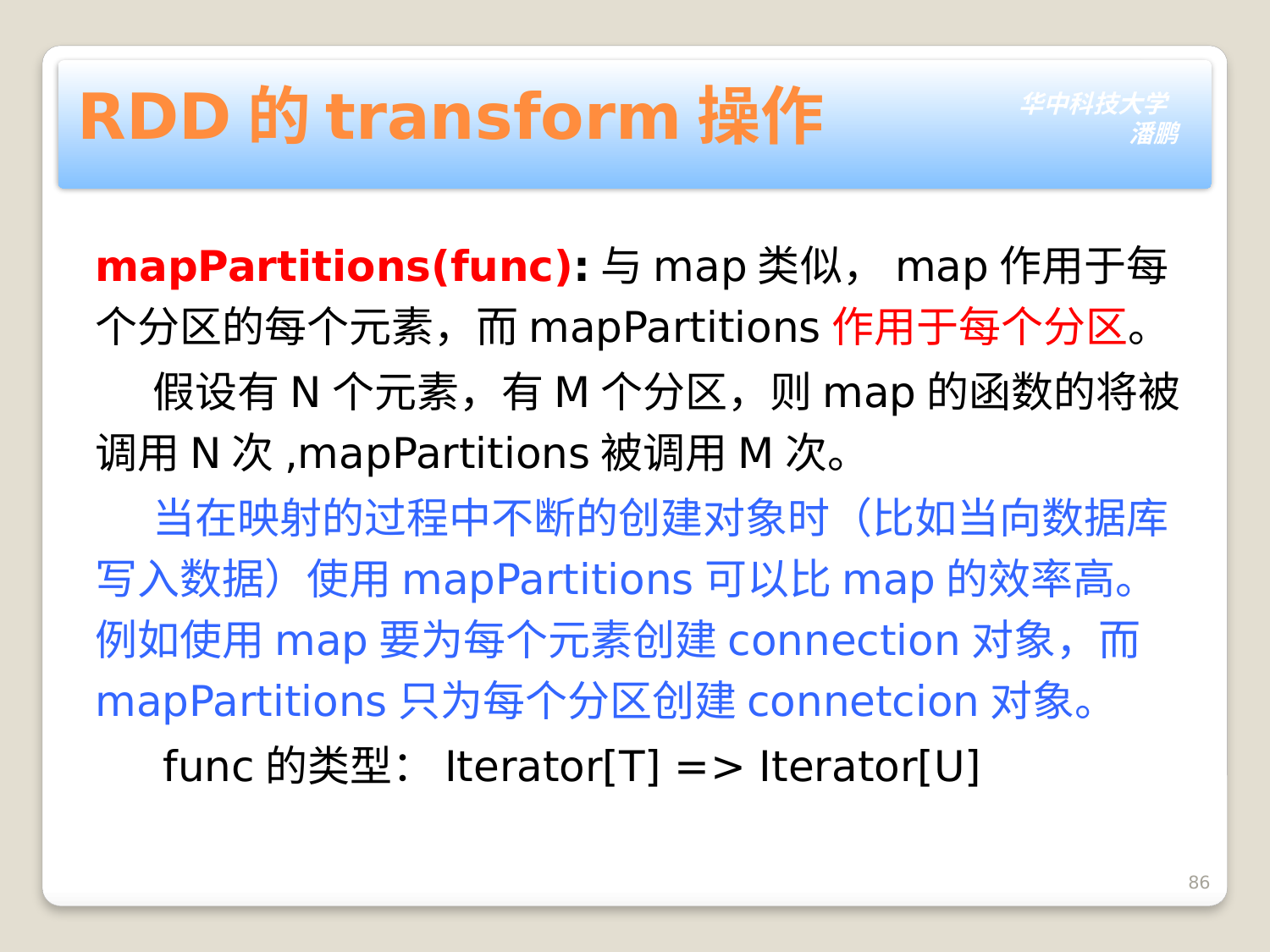

# RDD的transform操作
mapPartitions(func):与map类似，map作用于每个分区的每个元素，而mapPartitions作用于每个分区。
     假设有N个元素，有M个分区，则map的函数的将被调用N次,mapPartitions被调用M次。
     当在映射的过程中不断的创建对象时（比如当向数据库写入数据）使用mapPartitions可以比map的效率高。例如使用map要为每个元素创建connection对象，而mapPartitions只为每个分区创建connetcion对象。
     func的类型：Iterator[T] => Iterator[U]
86